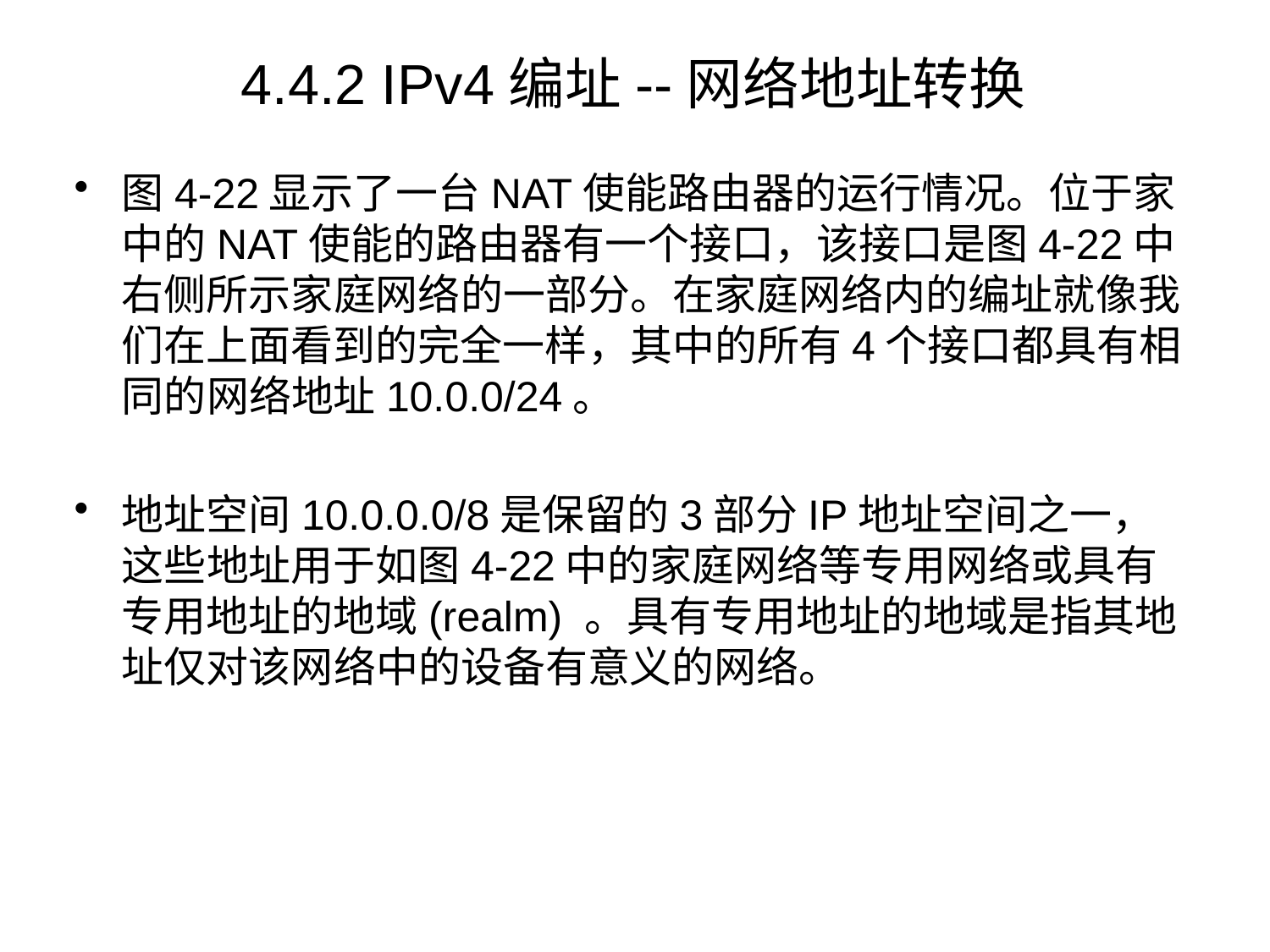

# 4.4.2 IPv4编址--网络地址转换
图4-22显示了一台NAT使能路由器的运行情况。位于家中的NAT使能的路由器有一个接口，该接口是图4-22中右侧所示家庭网络的一部分。在家庭网络内的编址就像我们在上面看到的完全一样，其中的所有4个接口都具有相同的网络地址10.0.0/24。

地址空间10.0.0.0/8是保留的3部分IP地址空间之一， 这些地址用于如图4-22中的家庭网络等专用网络或具有专用地址的地域(realm) 。具有专用地址的地域是指其地址仅对该网络中的设备有意义的网络。